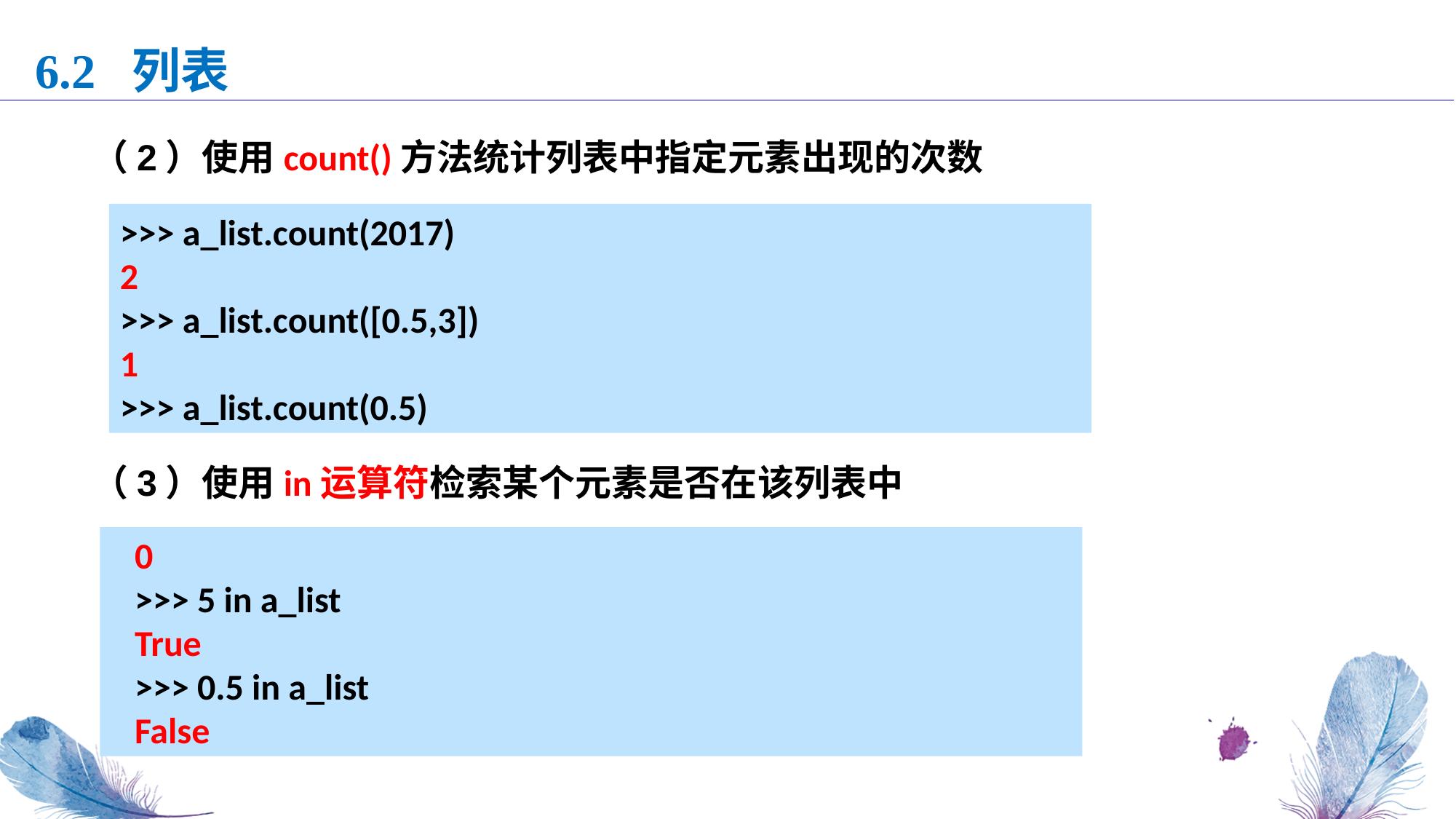

6.2  列表
（2）使用count()方法统计列表中指定元素出现的次数
>>> a_list.count(2017)
2
>>> a_list.count([0.5,3])
1
>>> a_list.count(0.5)
（3）使用in运算符检索某个元素是否在该列表中
0
>>> 5 in a_list
True
>>> 0.5 in a_list
False